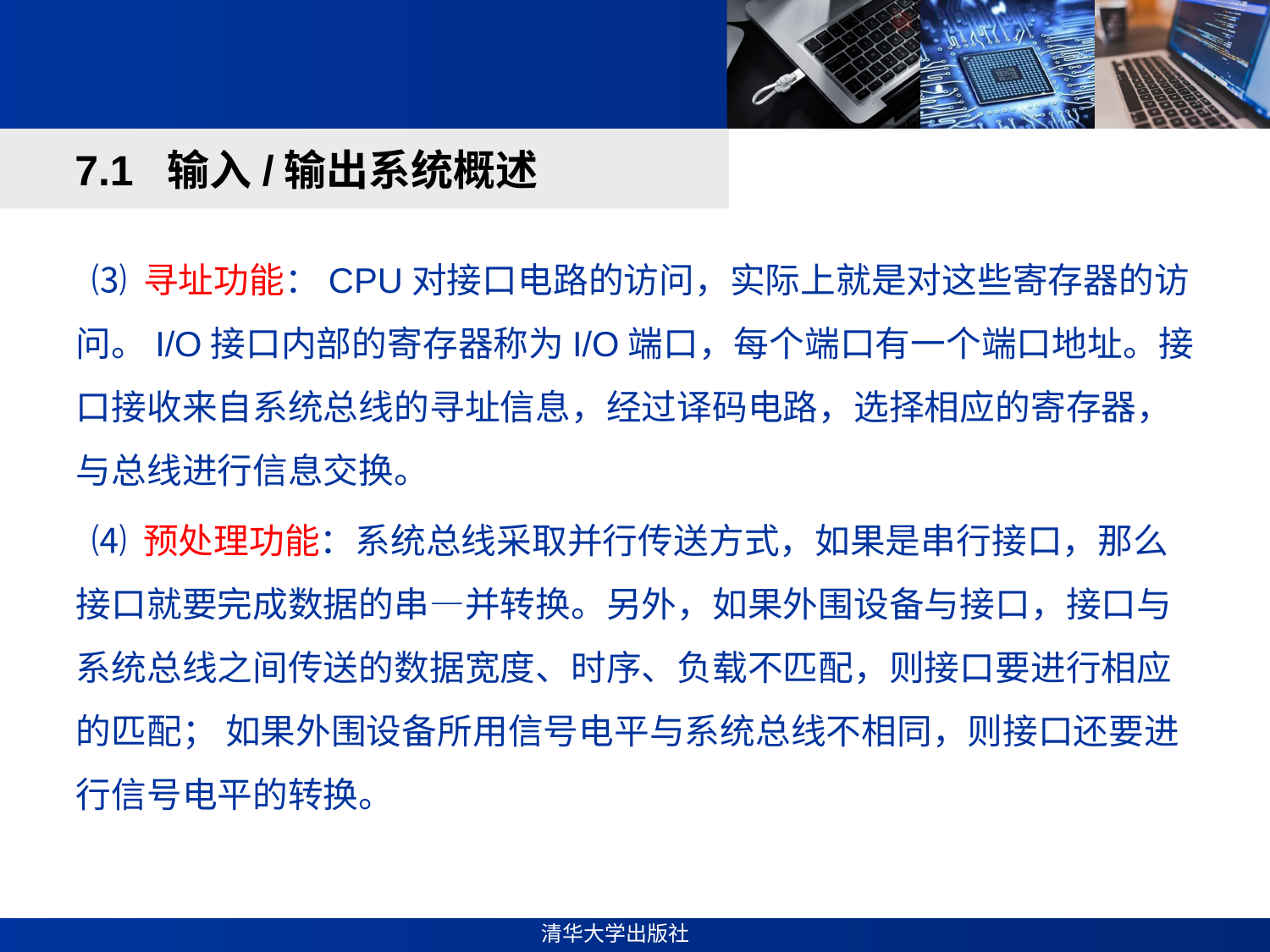

#
7.1  输入/输出系统概述
  ⑶ 寻址功能：CPU对接口电路的访问，实际上就是对这些寄存器的访问。I/O接口内部的寄存器称为I/O端口，每个端口有一个端口地址。接口接收来自系统总线的寻址信息，经过译码电路，选择相应的寄存器，与总线进行信息交换。
  ⑷ 预处理功能：系统总线采取并行传送方式，如果是串行接口，那么接口就要完成数据的串—并转换。另外，如果外围设备与接口，接口与系统总线之间传送的数据宽度、时序、负载不匹配，则接口要进行相应的匹配； 如果外围设备所用信号电平与系统总线不相同，则接口还要进行信号电平的转换。